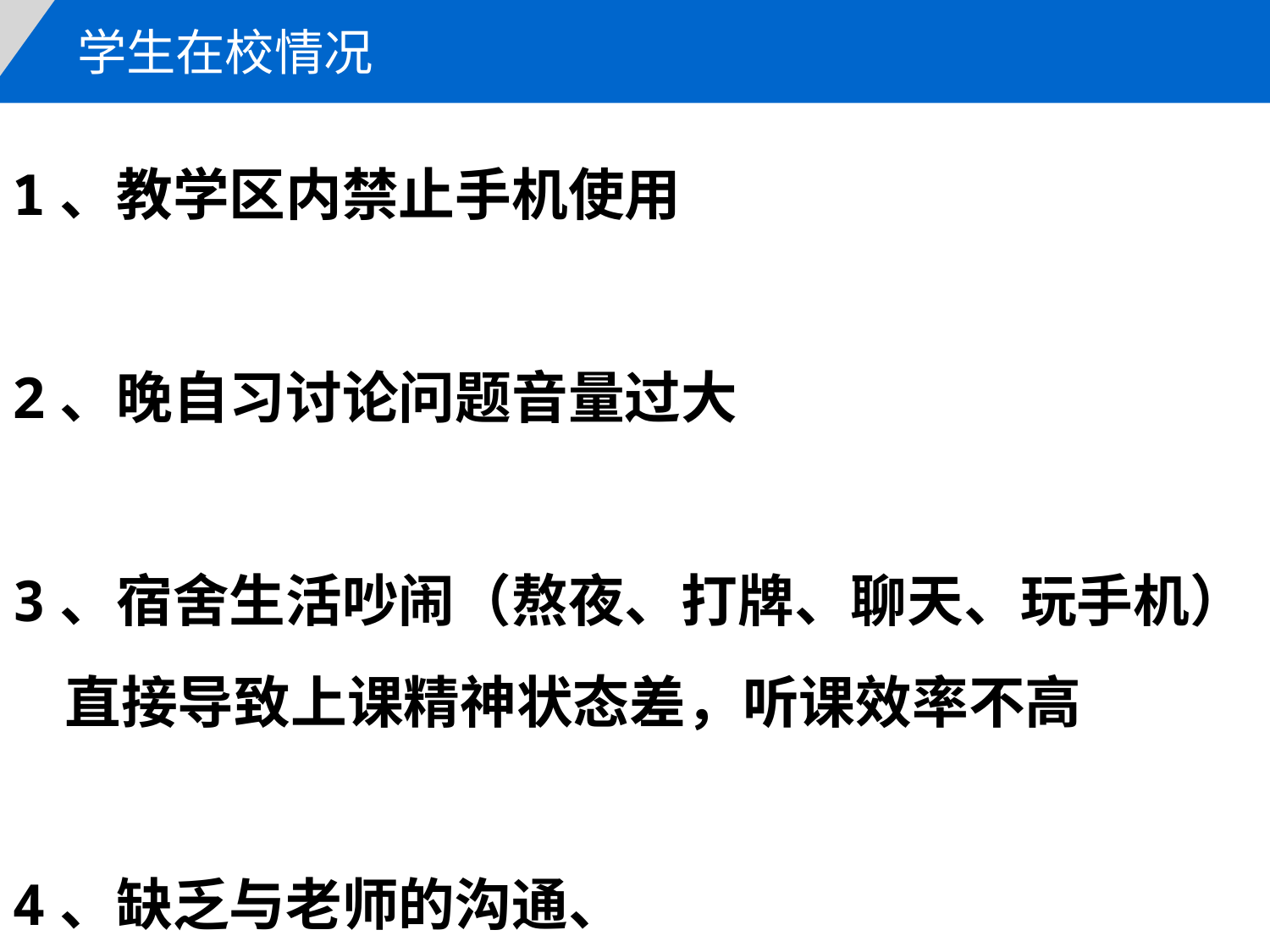

学生在校情况
1、教学区内禁止手机使用

2、晚自习讨论问题音量过大

3、宿舍生活吵闹（熬夜、打牌、聊天、玩手机）
   直接导致上课精神状态差，听课效率不高

4、缺乏与老师的沟通、